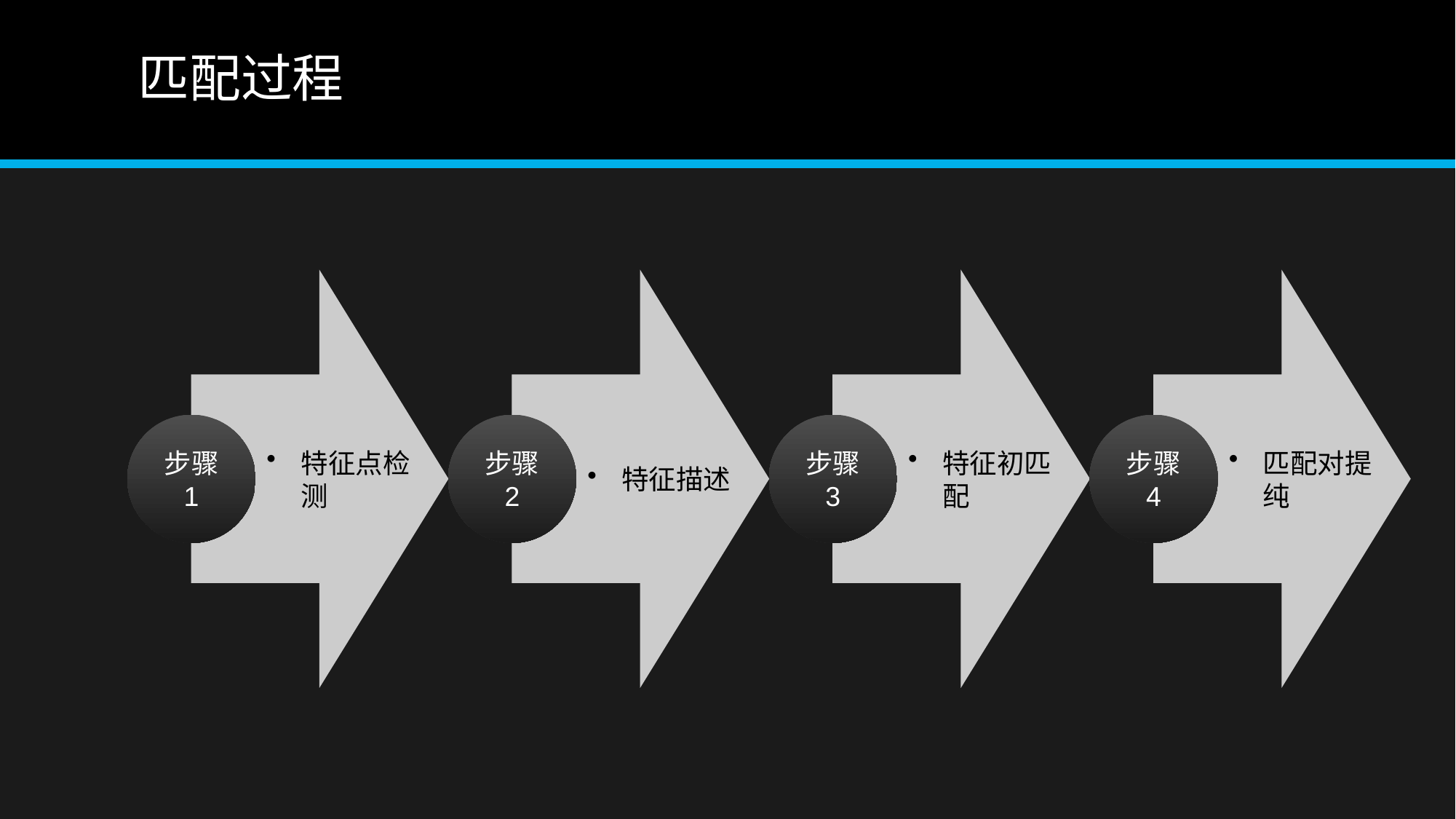

# 匹配过程
步骤 1
特征点检测
步骤 2
特征描述
步骤 3
特征初匹配
步骤 4
匹配对提纯